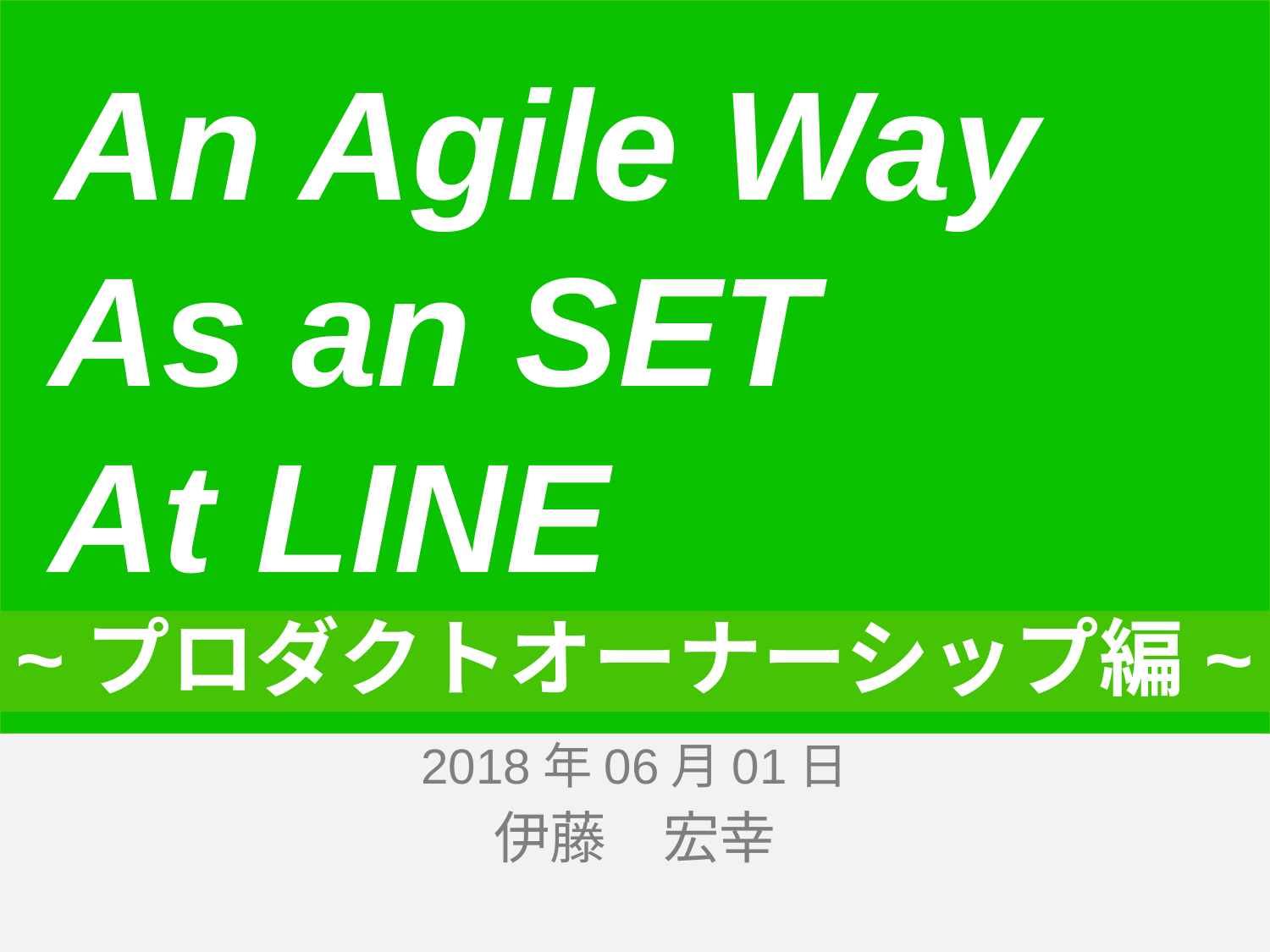

# An Agile Way As an SET At LINE
~プロダクトオーナーシップ編~
2018年5月31日
2018年06月01日
伊藤　宏幸